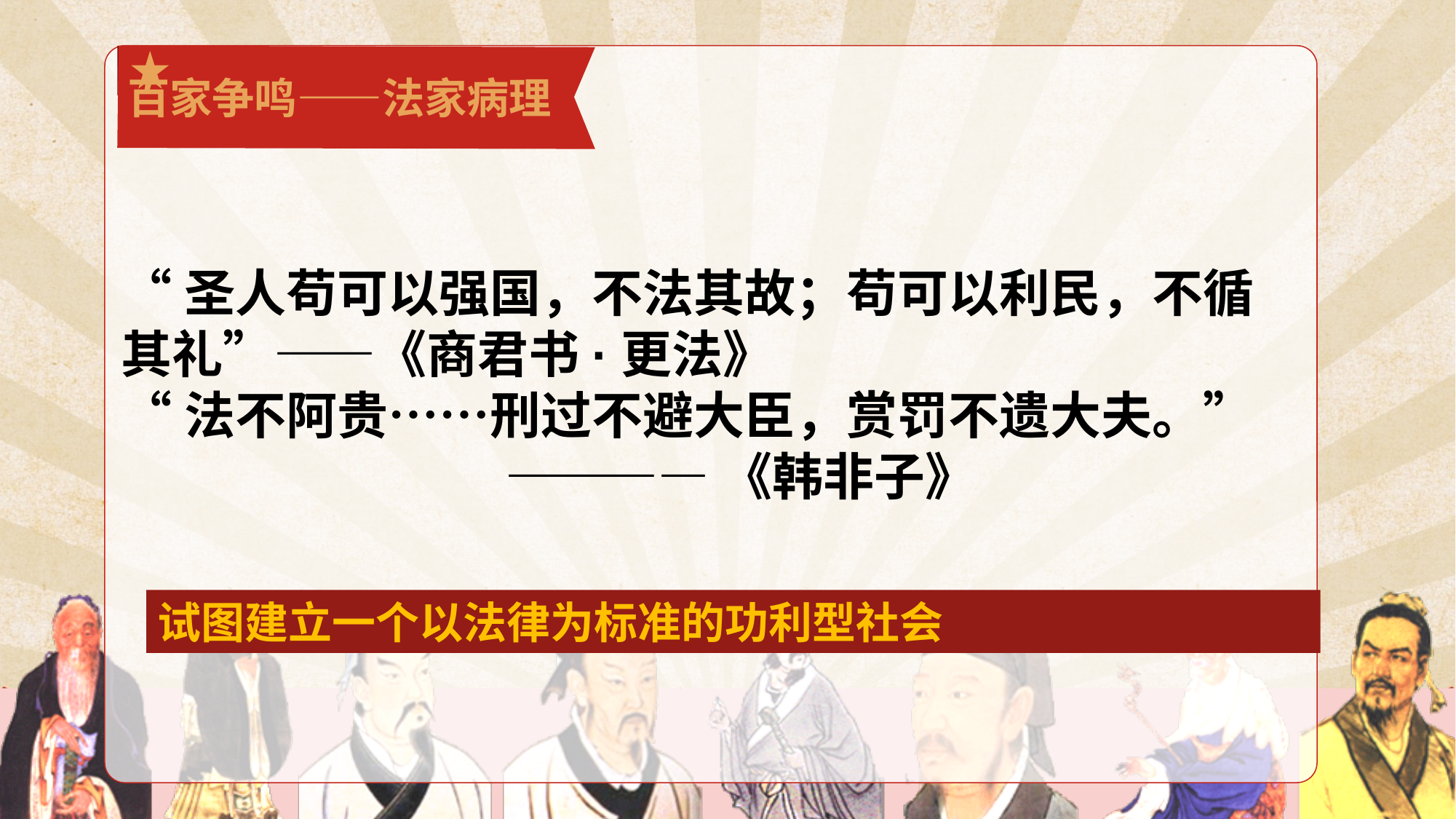

“圣人苟可以强国，不法其故；苟可以利民，不循其礼”——《商君书·更法》
“法不阿贵……刑过不避大臣，赏罚不遗大夫。”
                                 ————《韩非子》

百家争鸣——法家病理

试图建立一个以法律为标准的功利型社会